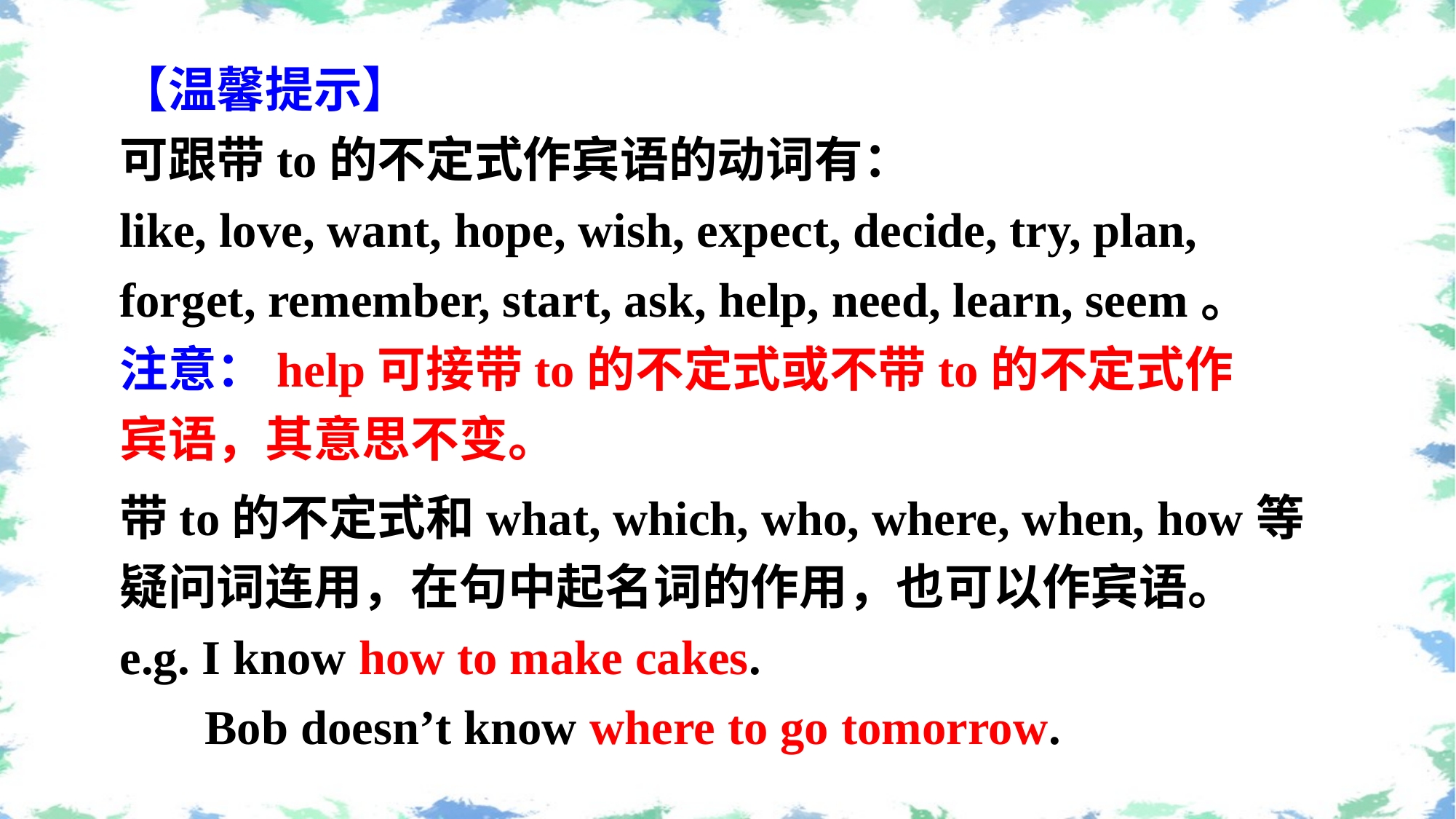

【温馨提示】
可跟带to的不定式作宾语的动词有：
like, love, want, hope, wish, expect, decide, try, plan, forget, remember, start, ask, help, need, learn, seem。
注意：help可接带to的不定式或不带to的不定式作宾语，其意思不变。
带to的不定式和what, which, who, where, when, how等疑问词连用，在句中起名词的作用，也可以作宾语。
e.g. I know how to make cakes.
       Bob doesn’t know where to go tomorrow.